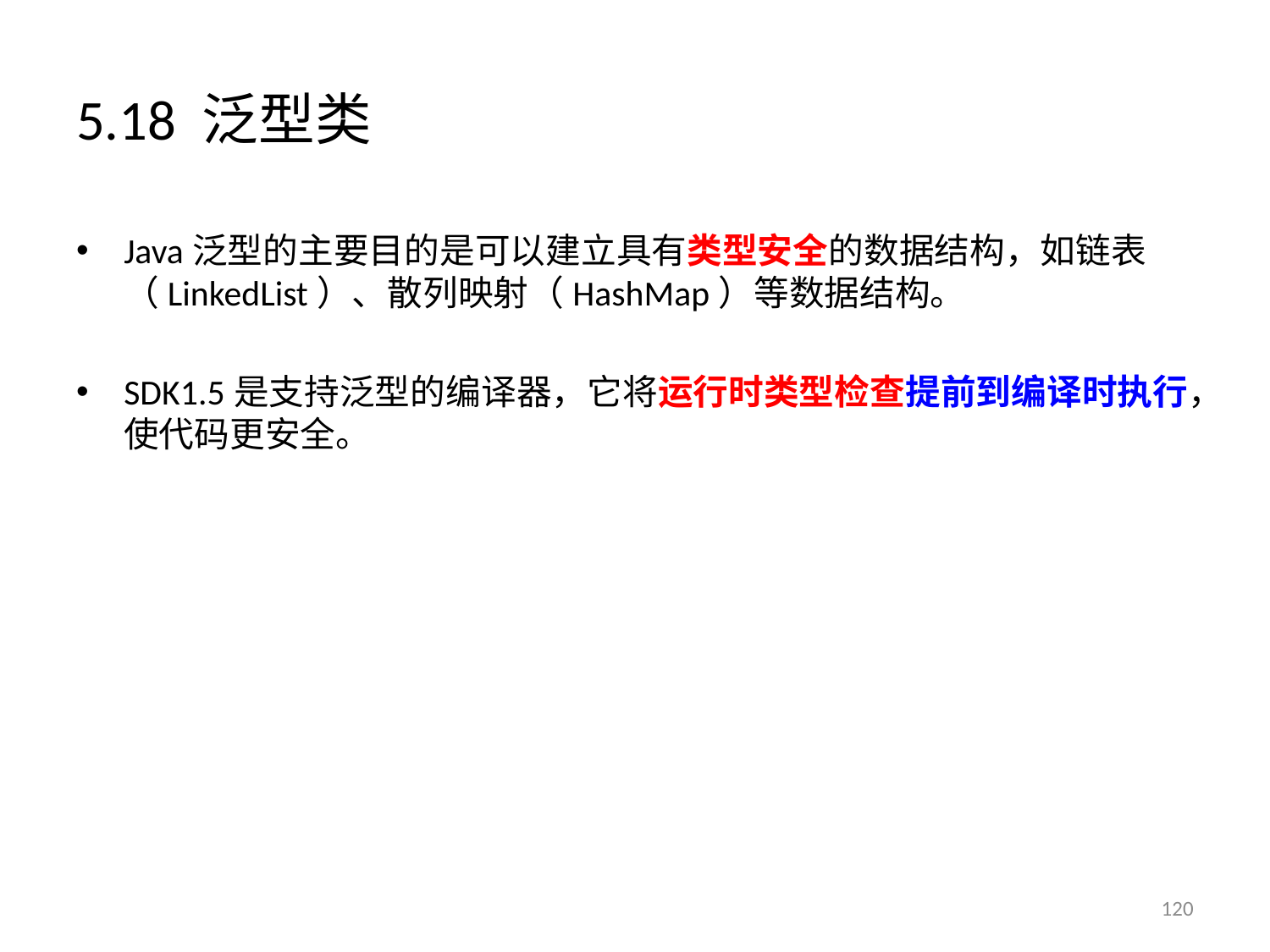

# 5.18 泛型类
Java泛型的主要目的是可以建立具有类型安全的数据结构，如链表（LinkedList）、散列映射（HashMap）等数据结构。

SDK1.5是支持泛型的编译器，它将运行时类型检查提前到编译时执行，使代码更安全。

120